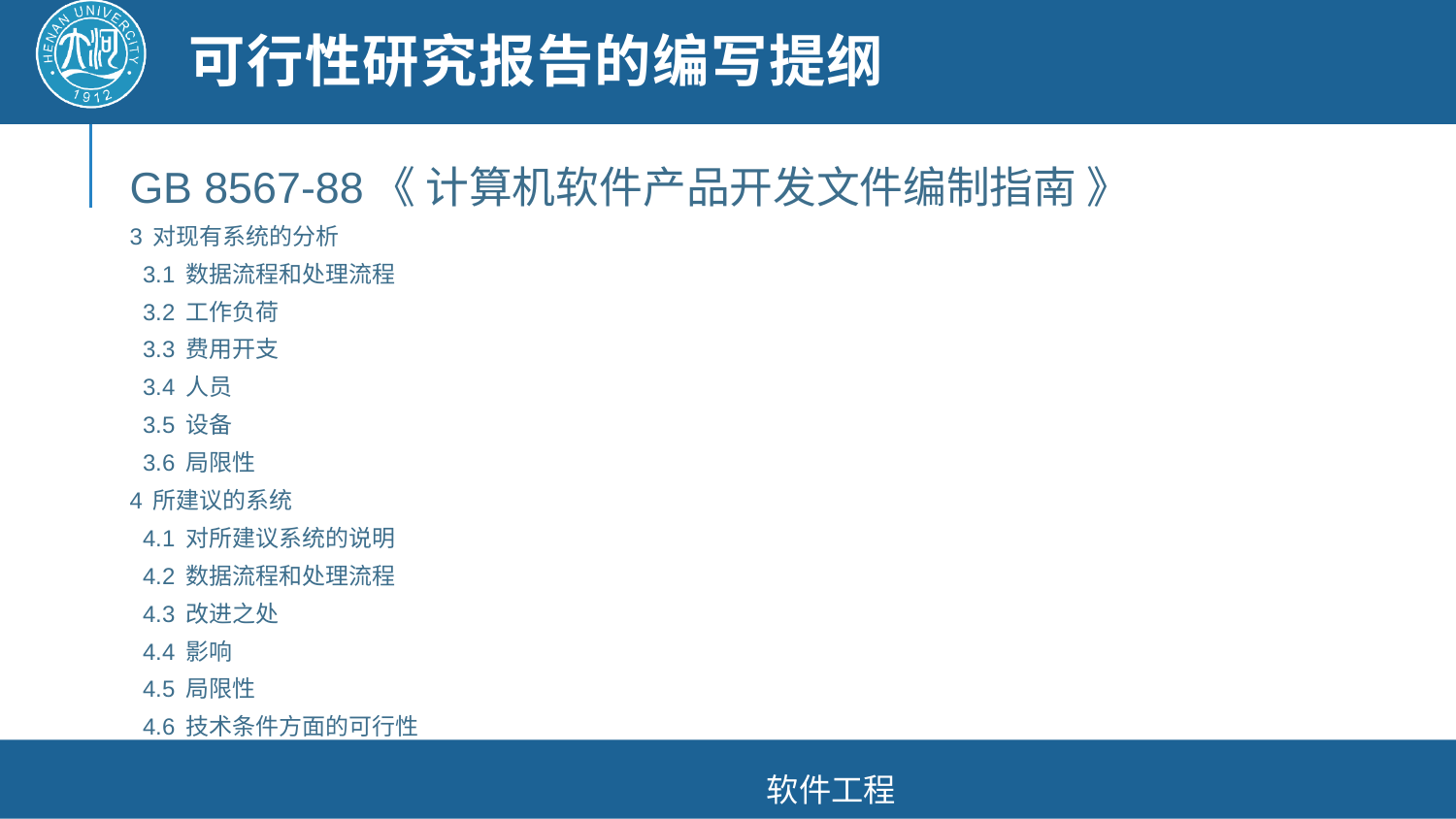

# 可行性研究报告的编写提纲
GB 8567-88《 计算机软件产品开发文件编制指南 》
3 对现有系统的分析
  3.1 数据流程和处理流程
  3.2 工作负荷
  3.3 费用开支
  3.4 人员
  3.5 设备
  3.6 局限性
4 所建议的系统
  4.1 对所建议系统的说明
  4.2 数据流程和处理流程
  4.3 改进之处
  4.4 影响
  4.5 局限性
  4.6 技术条件方面的可行性

软件工程
38